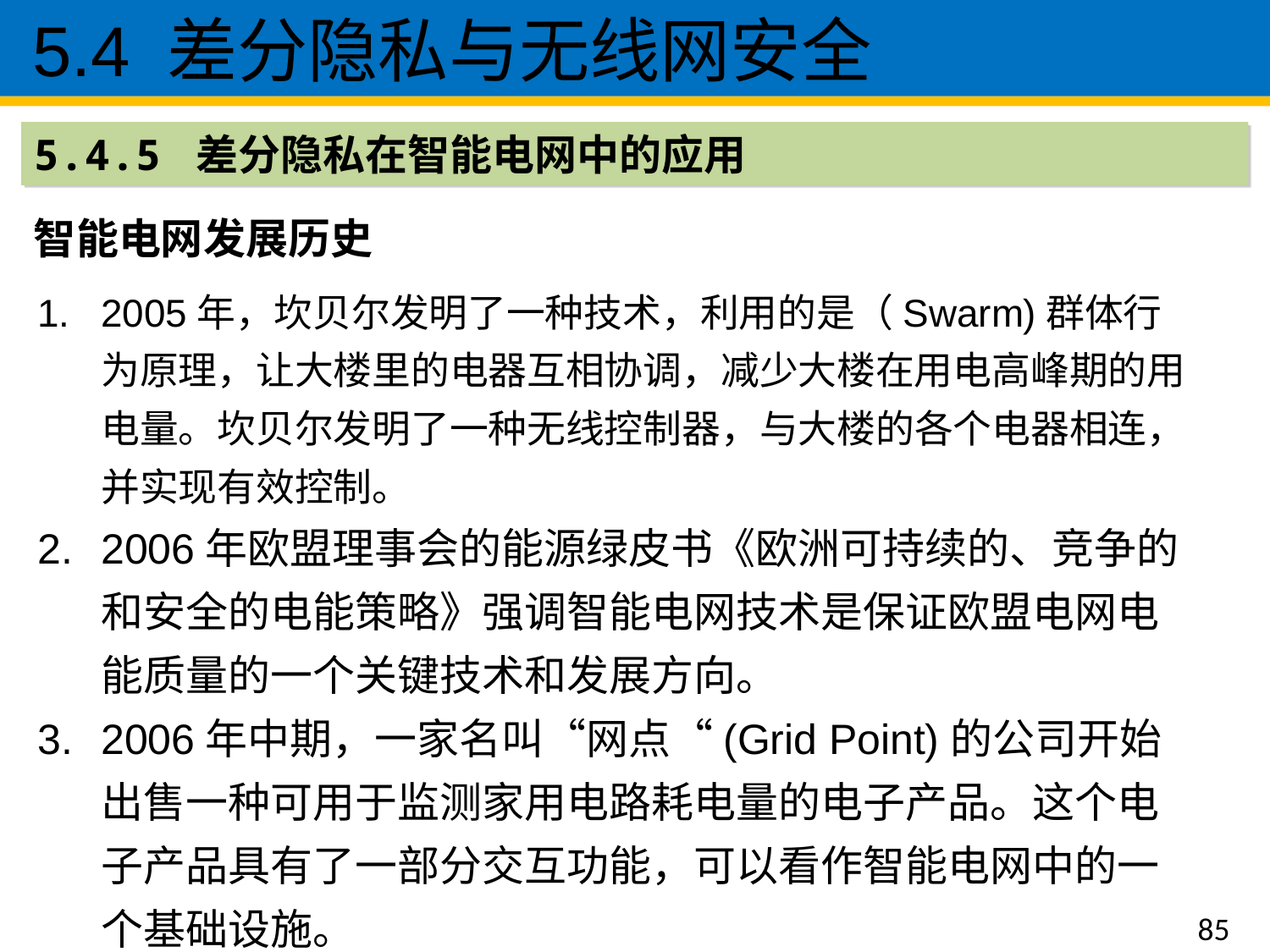

5.4 差分隐私与无线网安全
5.4.5 差分隐私在智能电网中的应用
智能电网发展历史
2005年，坎贝尔发明了一种技术，利用的是（Swarm)群体行为原理，让大楼里的电器互相协调，减少大楼在用电高峰期的用电量。坎贝尔发明了一种无线控制器，与大楼的各个电器相连，并实现有效控制。
2006年欧盟理事会的能源绿皮书《欧洲可持续的、竞争的和安全的电能策略》强调智能电网技术是保证欧盟电网电能质量的一个关键技术和发展方向。
2006年中期，一家名叫“网点“(Grid Point)的公司开始出售一种可用于监测家用电路耗电量的电子产品。这个电子产品具有了一部分交互功能，可以看作智能电网中的一个基础设施。
85